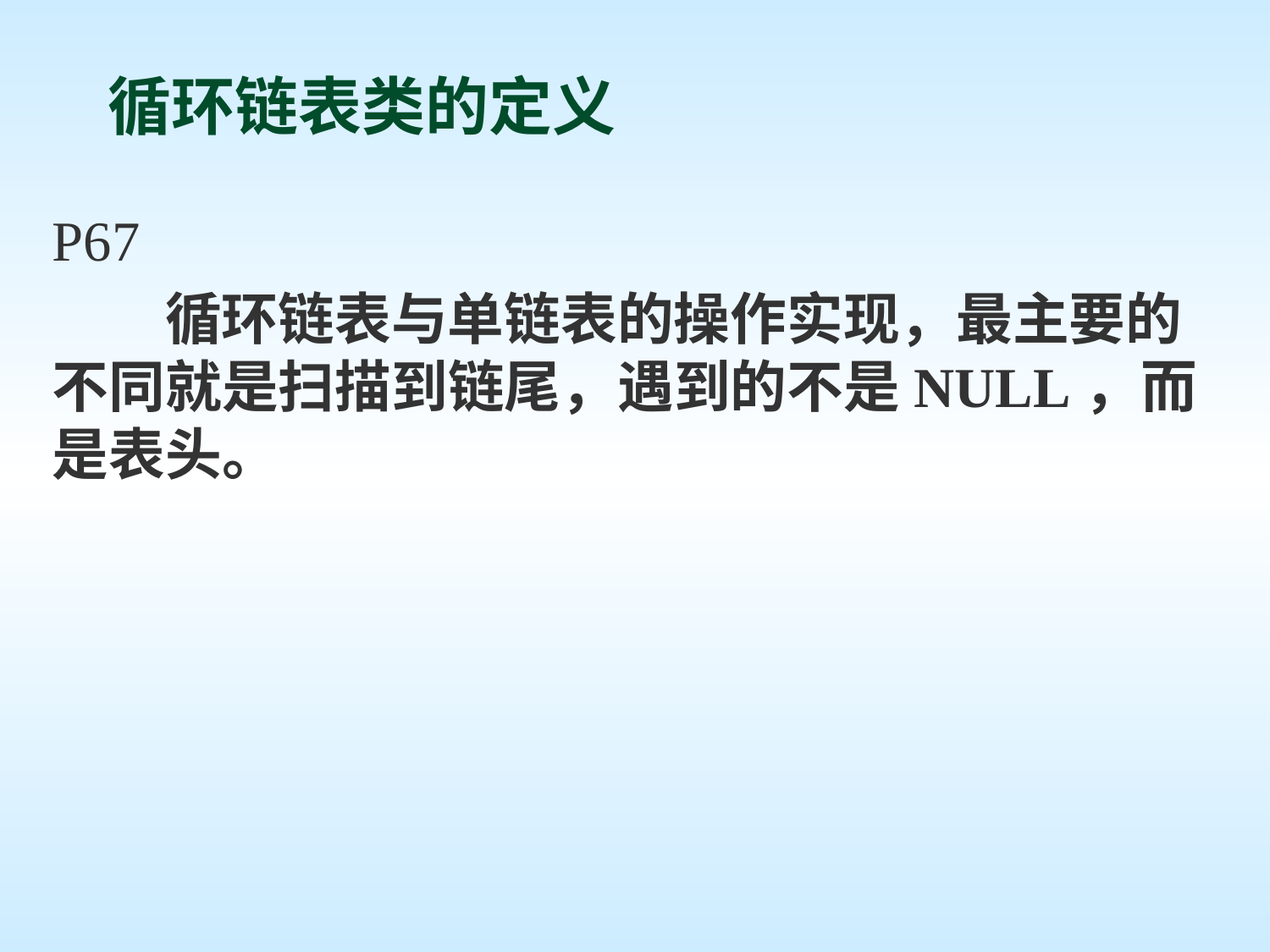

# 循环链表类的定义
P67
循环链表与单链表的操作实现，最主要的不同就是扫描到链尾，遇到的不是NULL，而是表头。